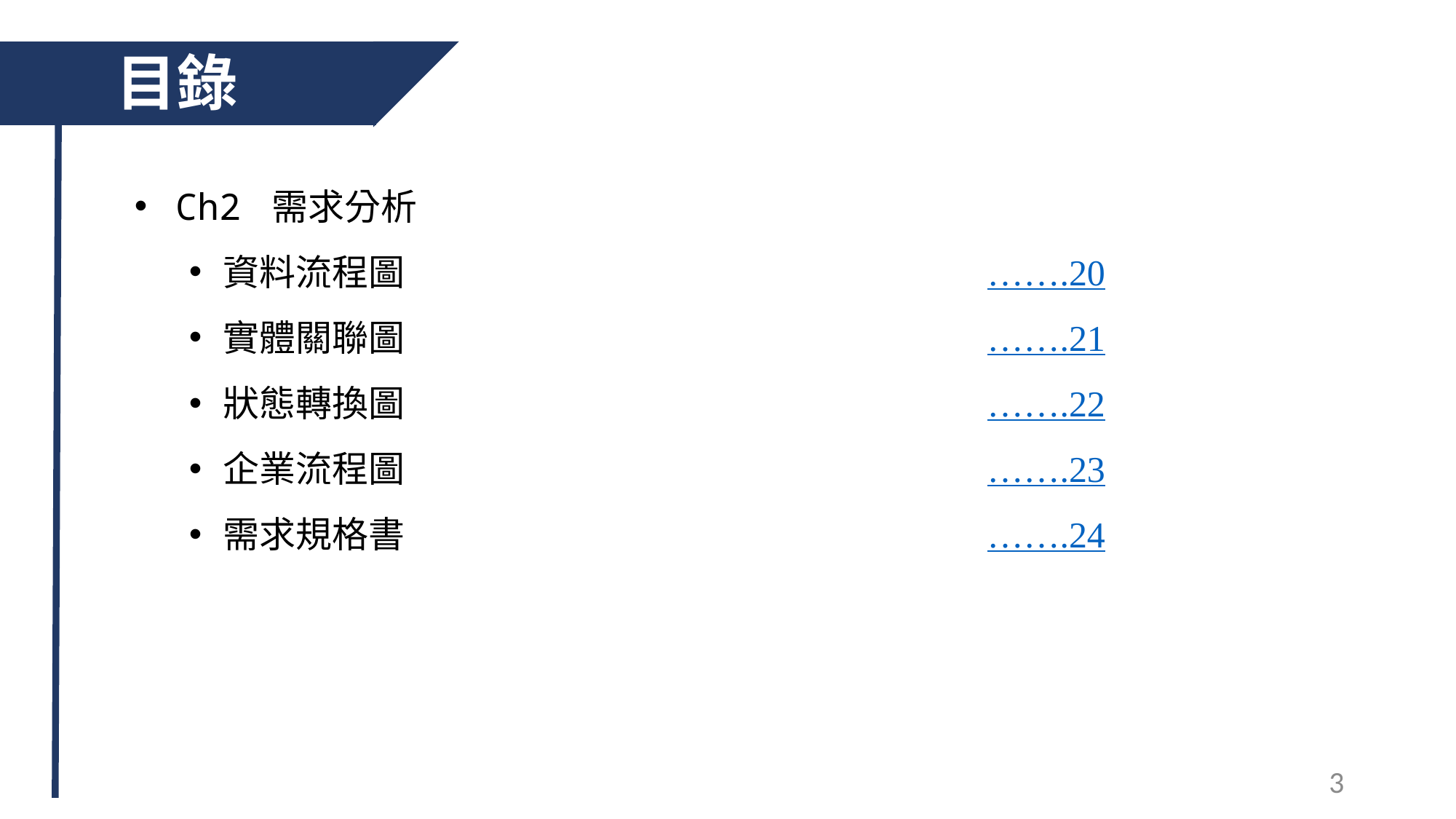

目錄
綱

Ch2 需求分析
資料流程圖						…….20
實體關聯圖						…….21
狀態轉換圖						…….22
企業流程圖						…….23
需求規格書						…….24
3